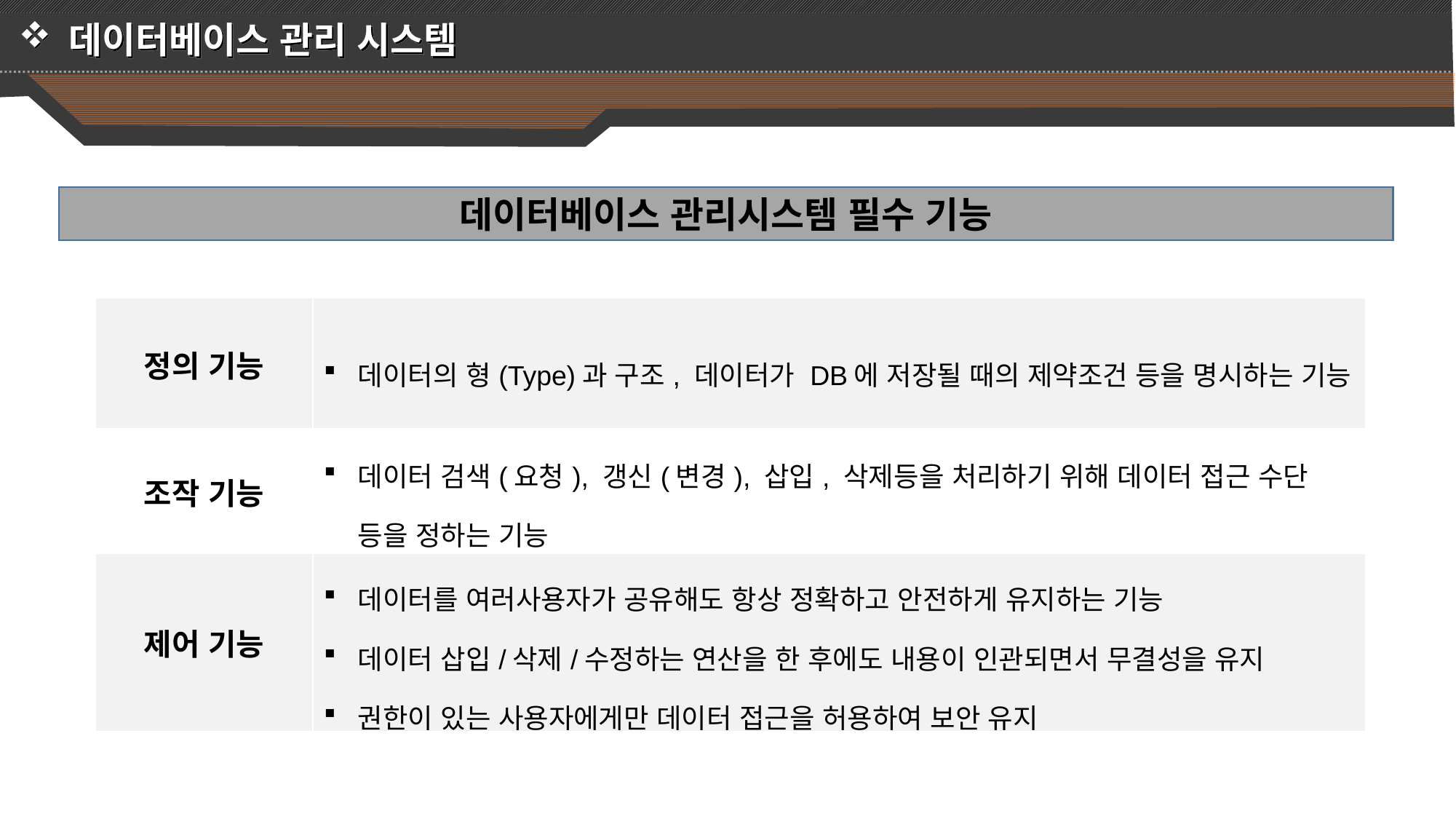

데이터베이스 관리 시스템

데이터베이스 관리시스템 필수 기능
| 정의 기능 | 데이터의 형(Type)과 구조, 데이터가 DB에 저장될 때의 제약조건 등을 명시하는 기능 |
| --- | --- |
| 조작 기능 | 데이터 검색(요청), 갱신(변경), 삽입, 삭제등을 처리하기 위해 데이터 접근 수단 등을 정하는 기능 |
| 제어 기능 | 데이터를 여러사용자가 공유해도 항상 정확하고 안전하게 유지하는 기능 데이터 삽입/삭제/수정하는 연산을 한 후에도 내용이 인관되면서 무결성을 유지 권한이 있는 사용자에게만 데이터 접근을 허용하여 보안 유지 |